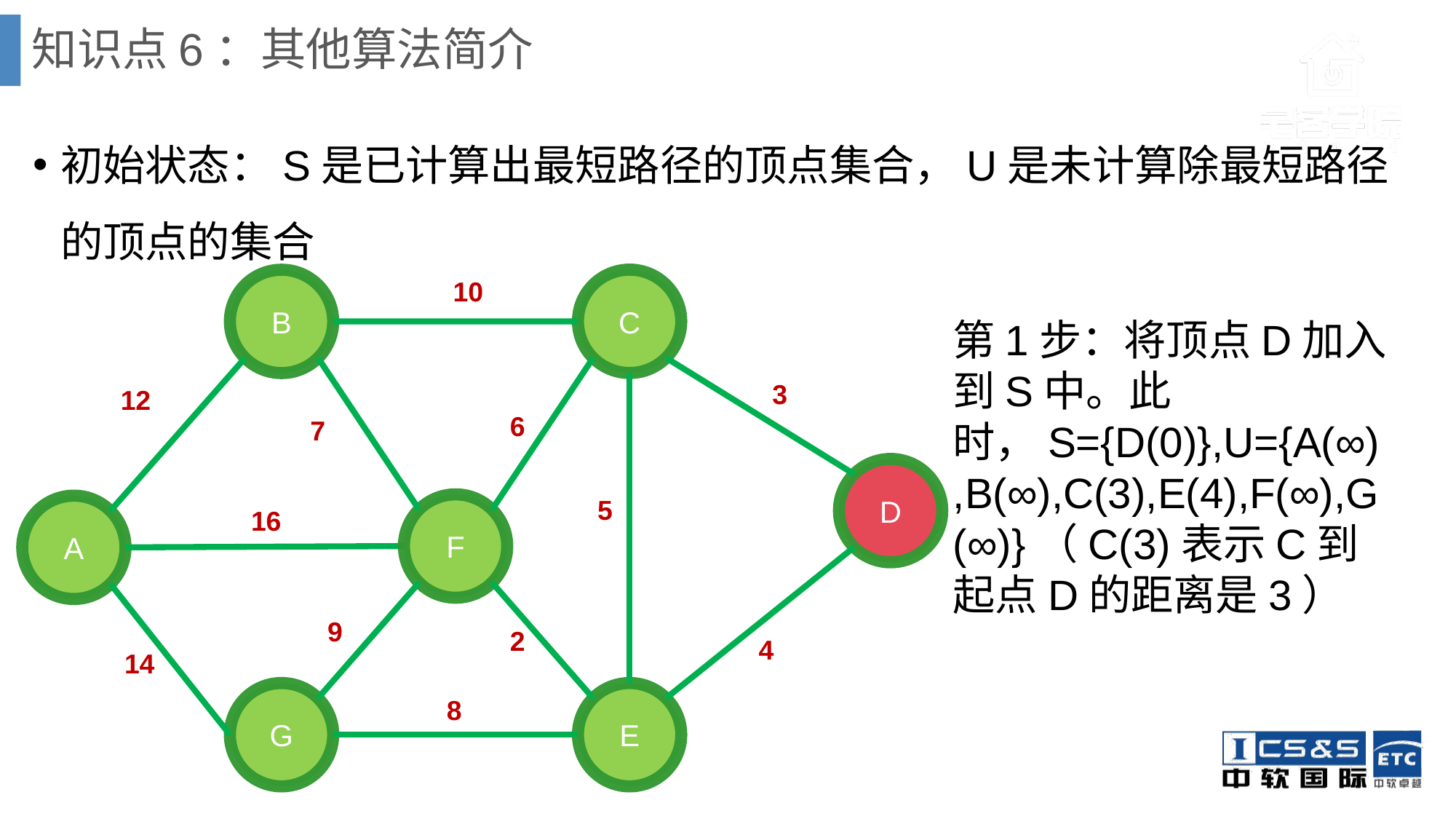

# 知识点6：其他算法简介
初始状态：S是已计算出最短路径的顶点集合，U是未计算除最短路径的顶点的集合
10
C
B
D
F
A
G
E
3
12
6
7
5
16
9
2
4
14
8
第1步：将顶点D加入到S中。此时，S={D(0)},U={A(∞),B(∞),C(3),E(4),F(∞),G(∞)}（C(3)表示C到起点D的距离是3）